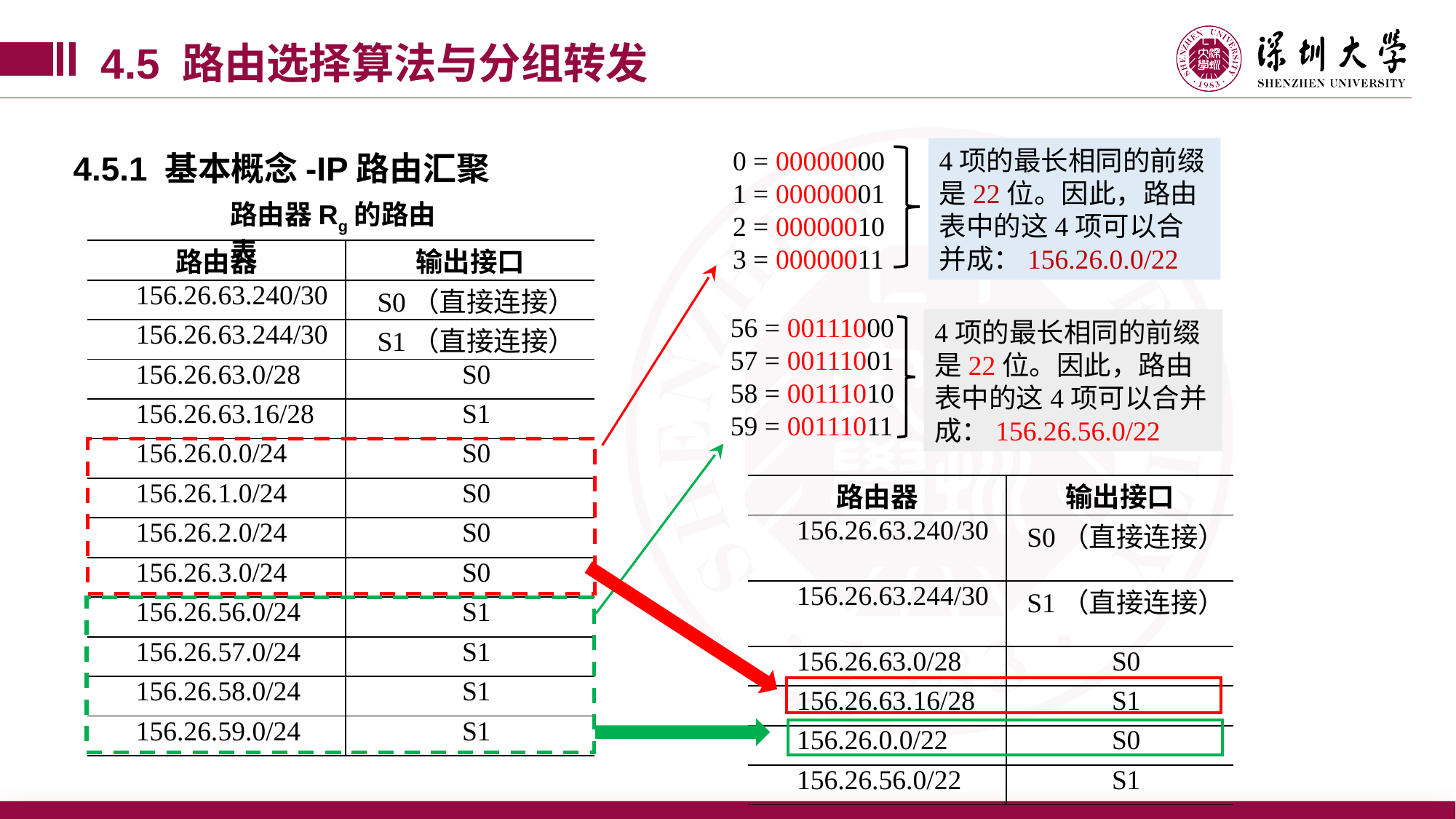

4.5 路由选择算法与分组转发

4.5.1 基本概念-IP路由汇聚
0 = 00000000
1 = 00000001
2 = 00000010
3 = 00000011
4项的最长相同的前缀是22位。因此，路由表中的这4项可以合并成：156.26.0.0/22

路由器Rg的路由表
| 路由器 | 输出接口 |
| --- | --- |
| 156.26.63.240/30 | S0（直接连接） |
| 156.26.63.244/30 | S1（直接连接） |
| 156.26.63.0/28 | S0 |
| 156.26.63.16/28 | S1 |
| 156.26.0.0/24 | S0 |
| 156.26.1.0/24 | S0 |
| 156.26.2.0/24 | S0 |
| 156.26.3.0/24 | S0 |
| 156.26.56.0/24 | S1 |
| 156.26.57.0/24 | S1 |
| 156.26.58.0/24 | S1 |
| 156.26.59.0/24 | S1 |
56 = 00111000
57 = 00111001
58 = 00111010
59 = 00111011
4项的最长相同的前缀是22位。因此，路由表中的这4项可以合并成：156.26.56.0/22

| 路由器 | 输出接口 |
| --- | --- |
| 156.26.63.240/30 | S0（直接连接） |
| 156.26.63.244/30 | S1（直接连接） |
| 156.26.63.0/28 | S0 |
| 156.26.63.16/28 | S1 |
| 156.26.0.0/22 | S0 |
| 156.26.56.0/22 | S1 |